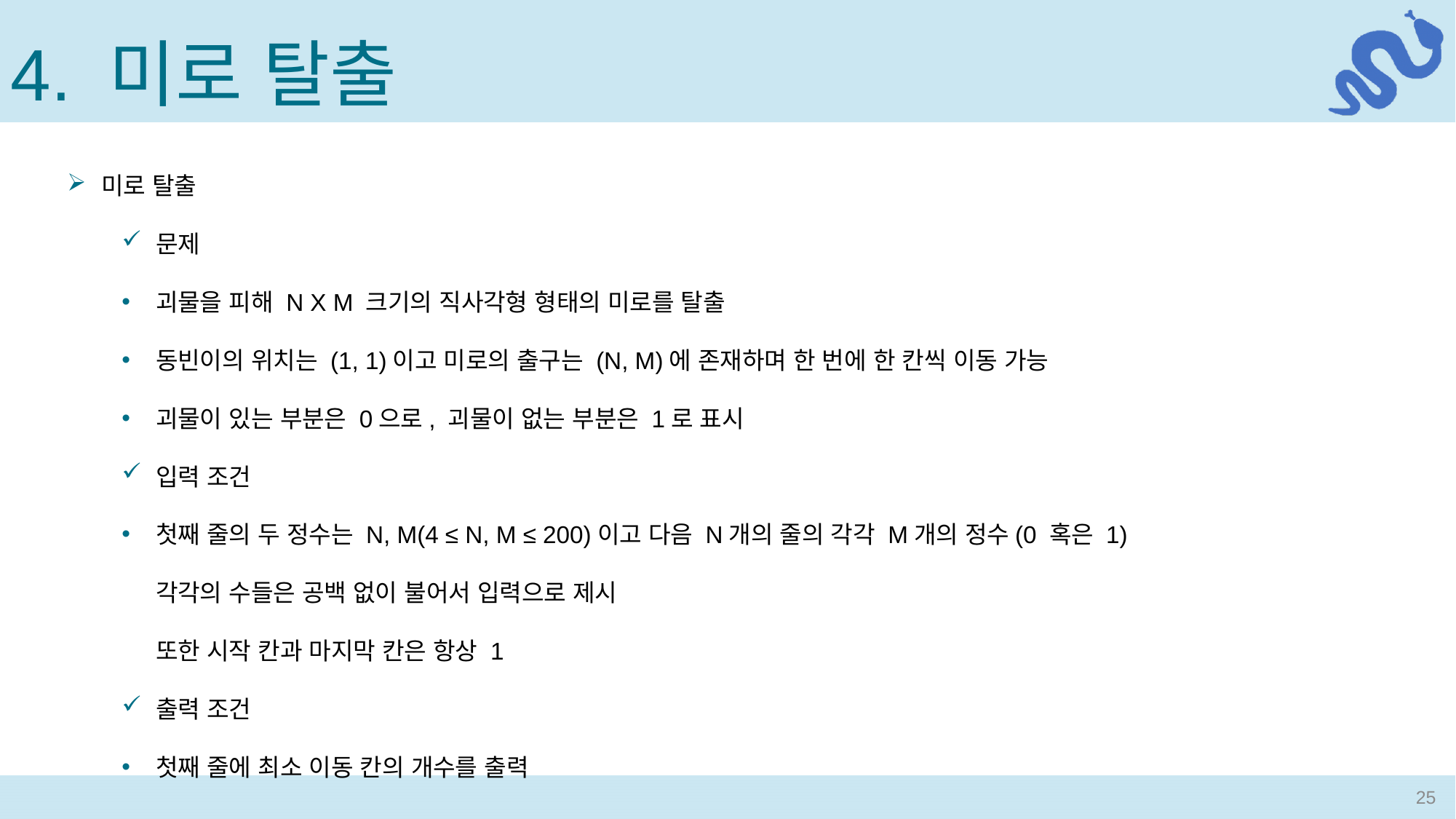

4. 미로 탈출
미로 탈출
문제
괴물을 피해 N X M 크기의 직사각형 형태의 미로를 탈출
동빈이의 위치는 (1, 1)이고 미로의 출구는 (N, M)에 존재하며 한 번에 한 칸씩 이동 가능
괴물이 있는 부분은 0으로, 괴물이 없는 부분은 1로 표시
입력 조건
첫째 줄의 두 정수는 N, M(4 ≤ N, M ≤ 200)이고 다음 N개의 줄의 각각 M개의 정수(0 혹은 1)
각각의 수들은 공백 없이 불어서 입력으로 제시
또한 시작 칸과 마지막 칸은 항상 1
출력 조건
첫째 줄에 최소 이동 칸의 개수를 출력
25